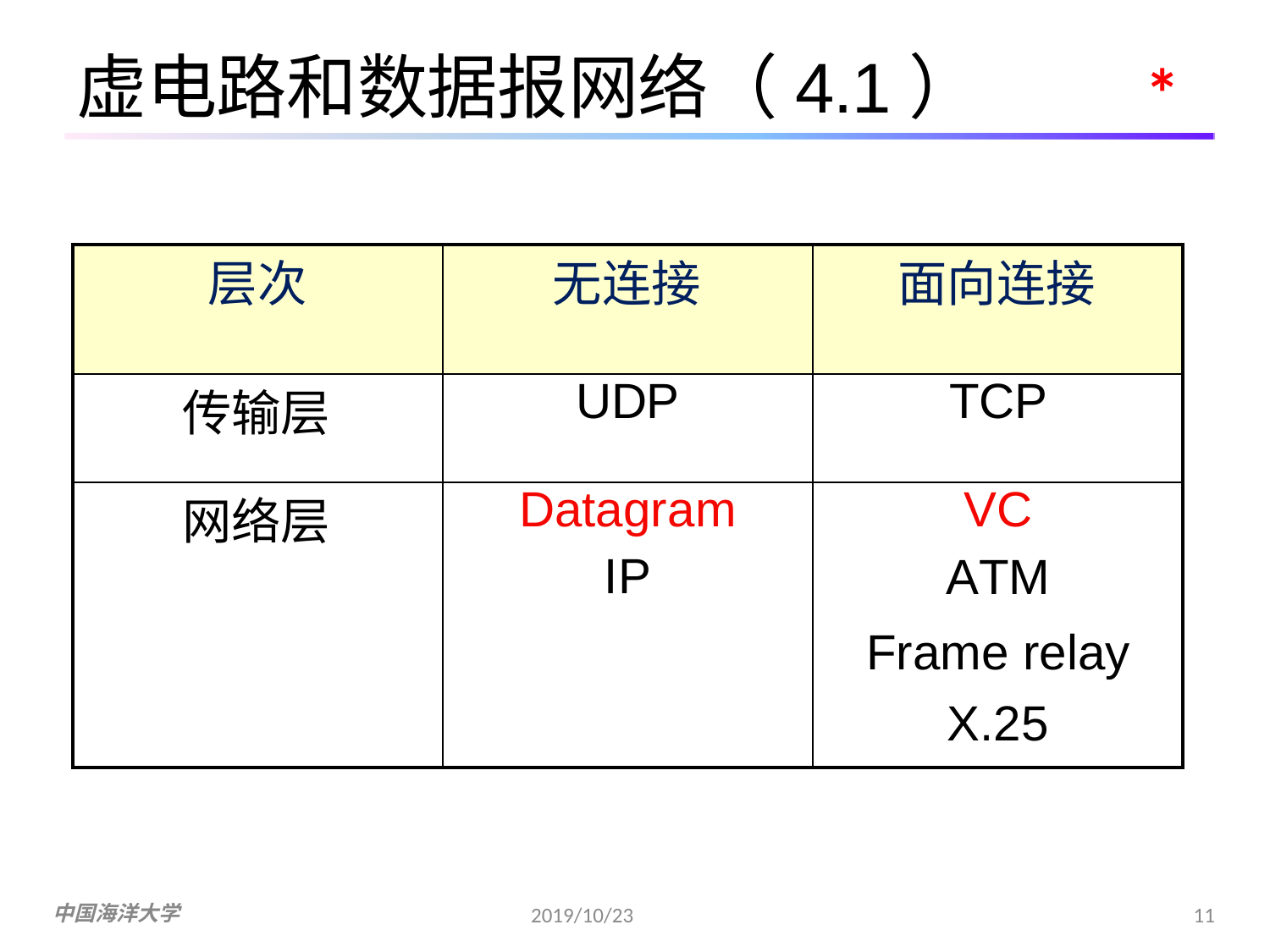

*
虚电路和数据报网络（4.1）
| 层次 | 无连接 | 面向连接 |
| --- | --- | --- |
| 传输层 | UDP | TCP |
| 网络层 | Datagram IP | VC ATM Frame relay X.25 |